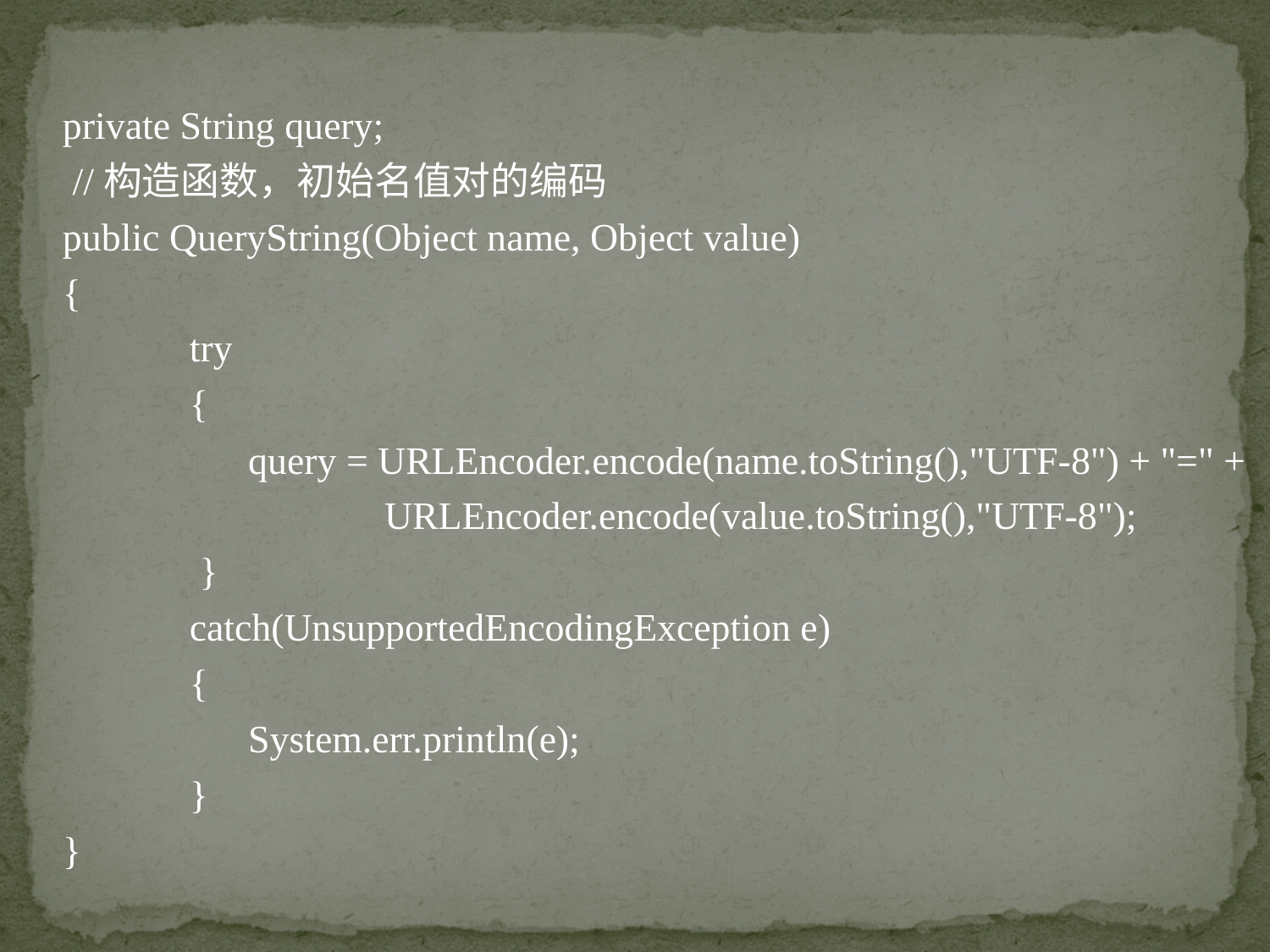

private String query;
 //构造函数，初始名值对的编码
public QueryString(Object name, Object value)
{
	try
	{
	      query = URLEncoder.encode(name.toString(),"UTF-8") + "=" +
	                    URLEncoder.encode(value.toString(),"UTF-8");
	 }
	catch(UnsupportedEncodingException e)
	{
	      System.err.println(e);
	}
}